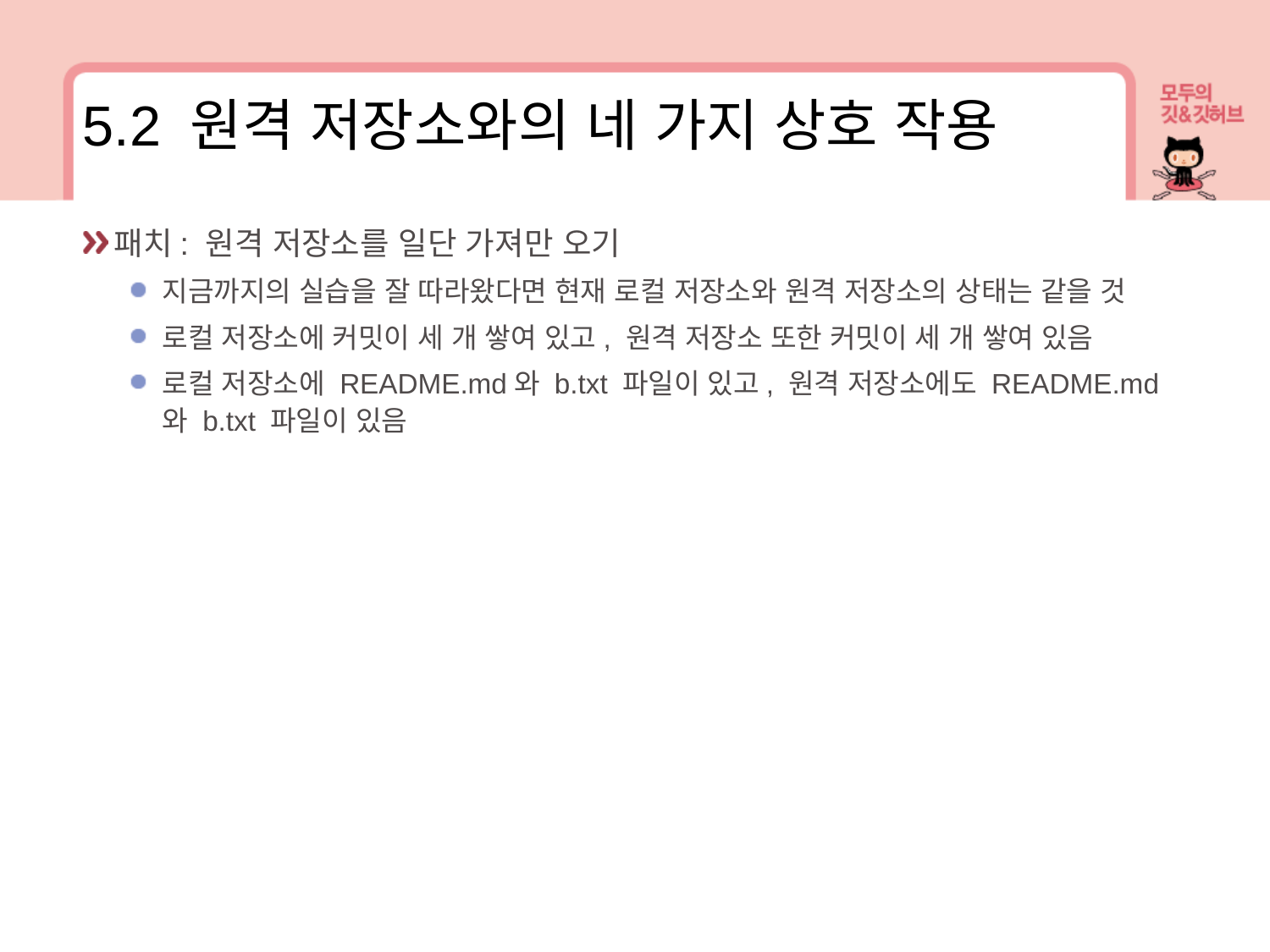

5.2 원격 저장소와의 네 가지 상호 작용
패치: 원격 저장소를 일단 가져만 오기
지금까지의 실습을 잘 따라왔다면 현재 로컬 저장소와 원격 저장소의 상태는 같을 것
로컬 저장소에 커밋이 세 개 쌓여 있고, 원격 저장소 또한 커밋이 세 개 쌓여 있음
로컬 저장소에 README.md와 b.txt 파일이 있고, 원격 저장소에도 README.md와 b.txt 파일이 있음